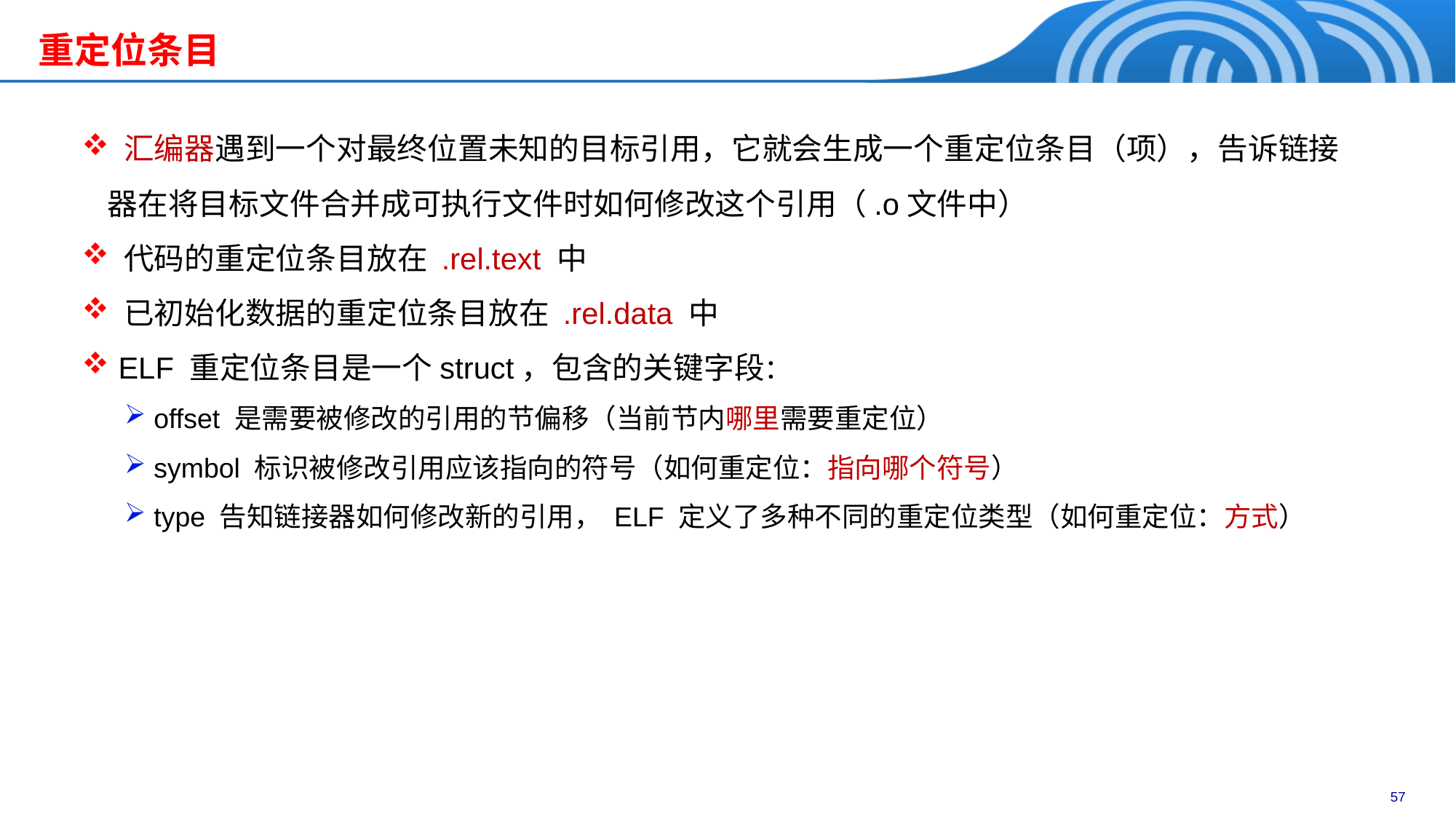

重定位条目
 汇编器遇到一个对最终位置未知的目标引用，它就会生成一个重定位条目（项），告诉链接器在将目标文件合并成可执行文件时如何修改这个引用（.o文件中）
 代码的重定位条目放在 .rel.text 中
 已初始化数据的重定位条目放在 .rel.data 中
 ELF 重定位条目是一个struct，包含的关键字段：
 offset 是需要被修改的引用的节偏移（当前节内哪里需要重定位）
 symbol 标识被修改引用应该指向的符号（如何重定位：指向哪个符号）
 type 告知链接器如何修改新的引用， ELF 定义了多种不同的重定位类型（如何重定位：方式）